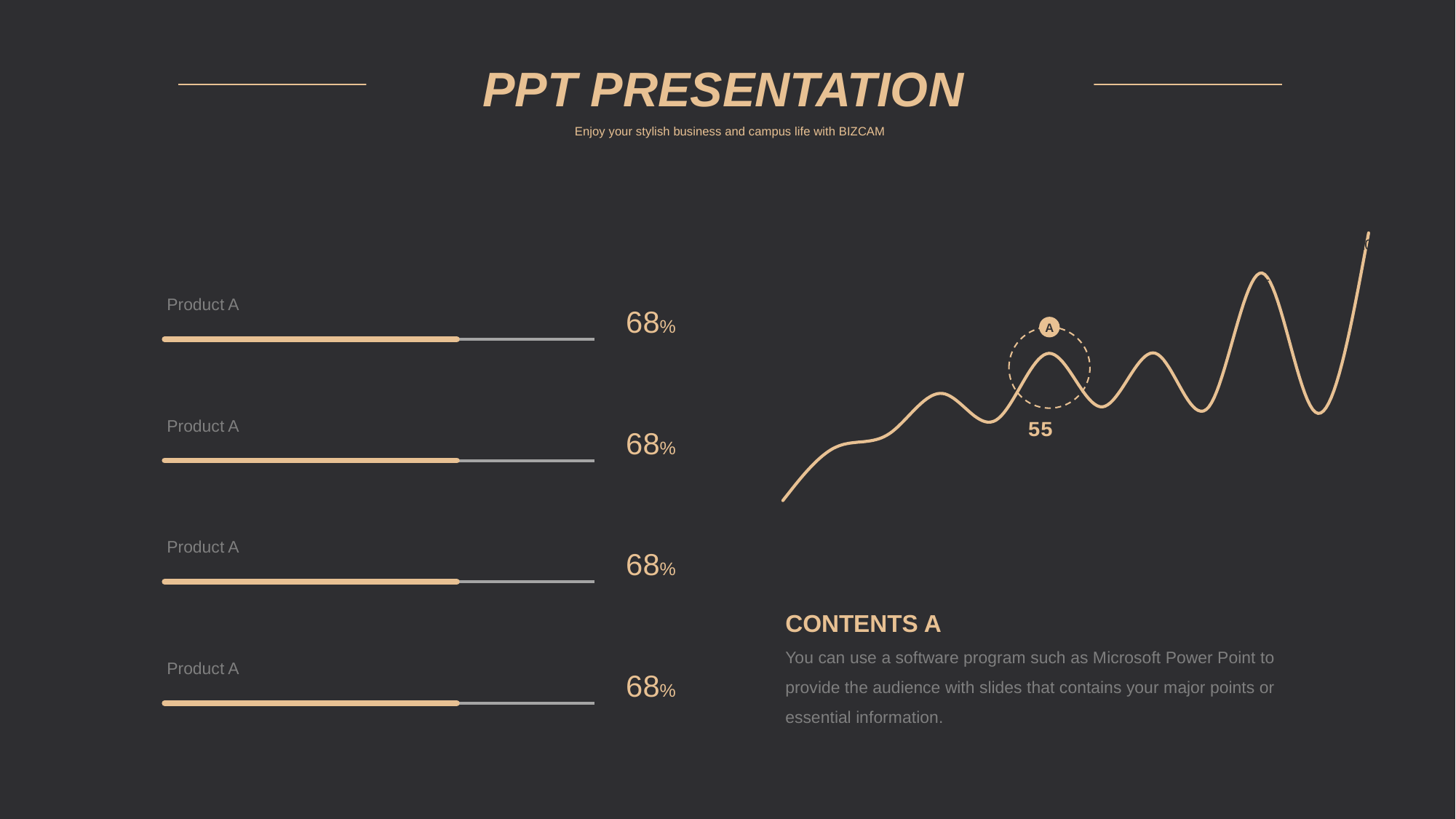

PPT PRESENTATION
Enjoy your stylish business and campus life with BIZCAM

### Chart

| Category | 계열 1 |
|---|---|
| 1 | 0.0 |
| 2 | 20.0 |
| 3 | 25.0 |
| 4 | 40.0 |
| 5 | 30.0 |
| 6 | 55.0 |
| 7 | 35.0 |
| 8 | 55.0 |
| 9 | 35.0 |
| 10 | 85.0 |
| 11 | 33.0 |
| 12 | 100.0 |
Product A
68%
A

Product A
68%
Product A
68%
CONTENTS A
You can use a software program such as Microsoft Power Point to provide the audience with slides that contains your major points or essential information.
Product A
68%